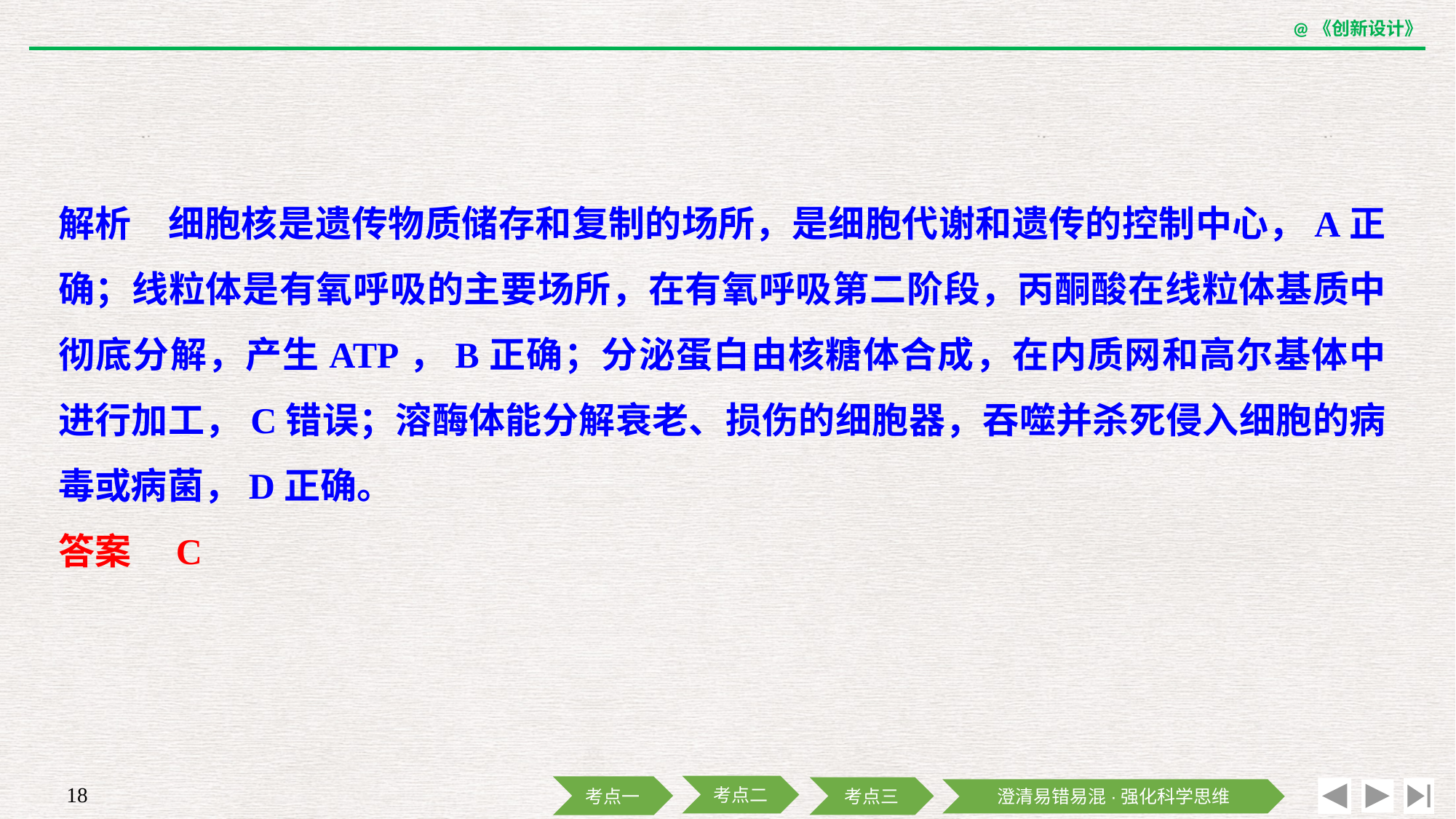

解析　细胞核是遗传物质储存和复制的场所，是细胞代谢和遗传的控制中心，A正确；线粒体是有氧呼吸的主要场所，在有氧呼吸第二阶段，丙酮酸在线粒体基质中彻底分解，产生ATP，B正确；分泌蛋白由核糖体合成，在内质网和高尔基体中进行加工，C错误；溶酶体能分解衰老、损伤的细胞器，吞噬并杀死侵入细胞的病毒或病菌，D正确。
答案　C